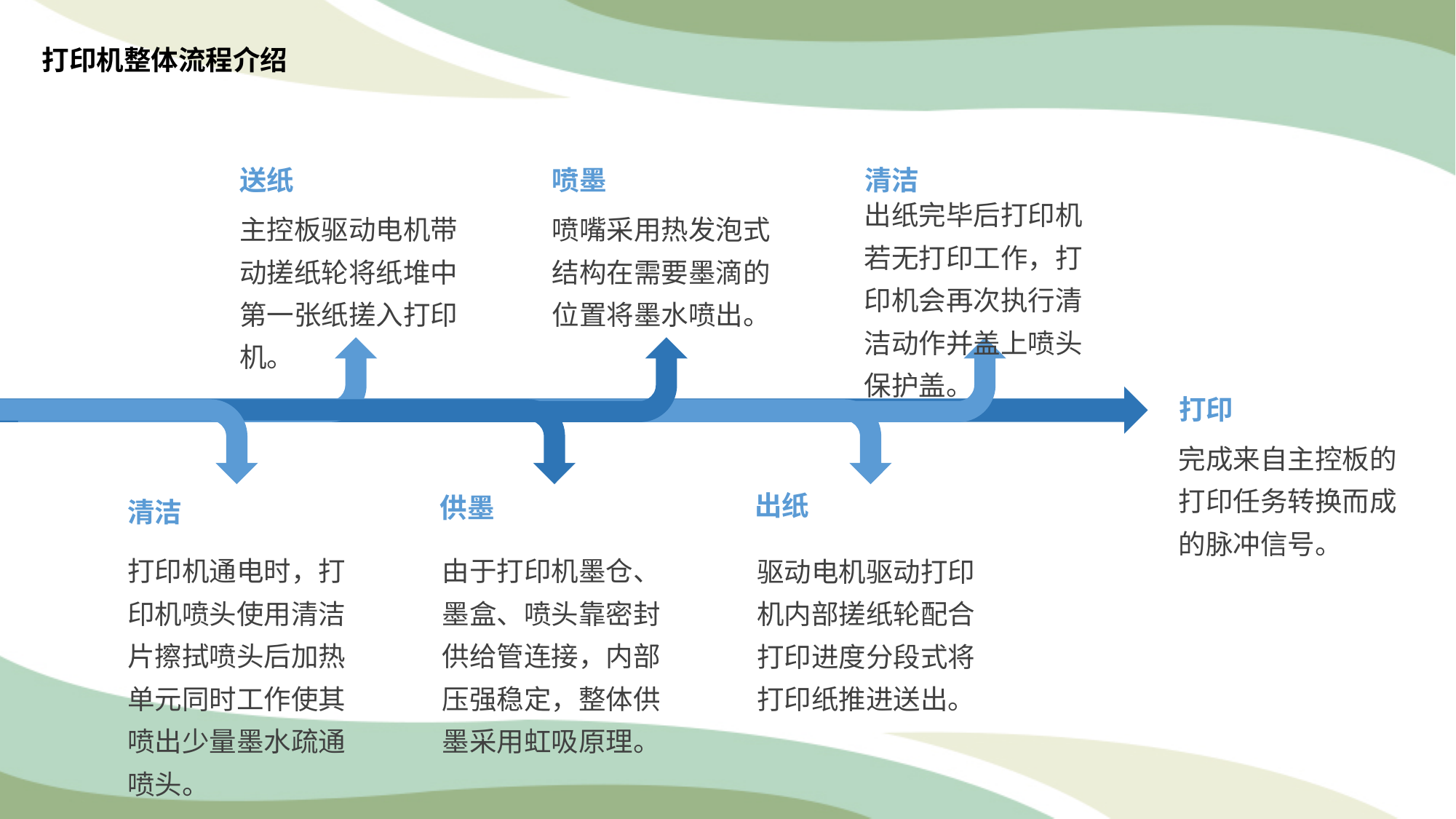

打印机整体流程介绍

送纸
主控板驱动电机带动搓纸轮将纸堆中第一张纸搓入打印机。
喷墨
喷嘴采用热发泡式结构在需要墨滴的位置将墨水喷出。
清洁
出纸完毕后打印机若无打印工作，打印机会再次执行清洁动作并盖上喷头保护盖。

打印
完成来自主控板的打印任务转换而成的脉冲信号。

出纸
驱动电机驱动打印机内部搓纸轮配合打印进度分段式将打印纸推进送出。
供墨
由于打印机墨仓、墨盒、喷头靠密封供给管连接，内部压强稳定，整体供墨采用虹吸原理。
清洁
打印机通电时，打印机喷头使用清洁片擦拭喷头后加热单元同时工作使其喷出少量墨水疏通喷头。